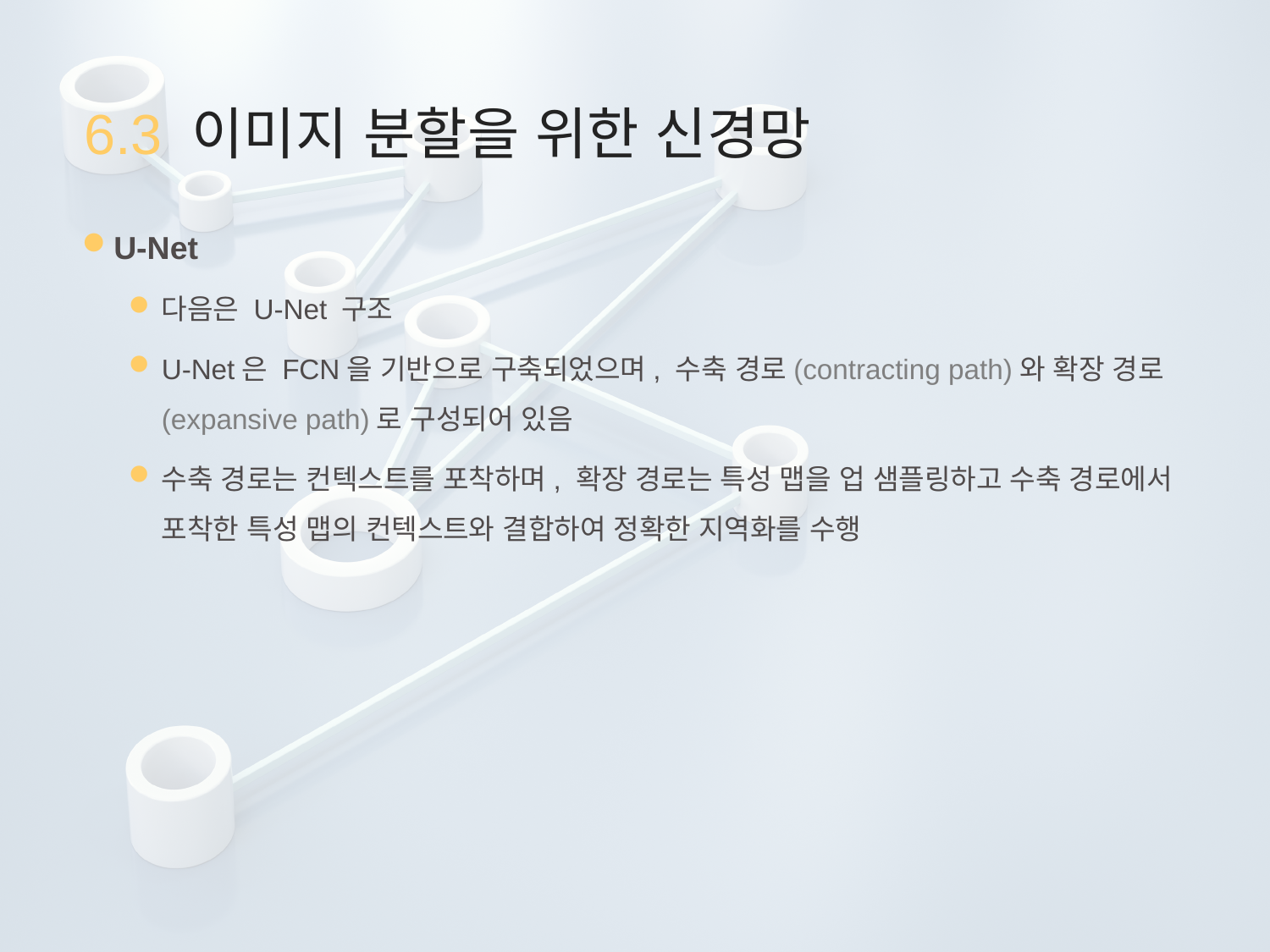

# 6.3 이미지 분할을 위한 신경망
U-Net
다음은 U-Net 구조
U-Net은 FCN을 기반으로 구축되었으며, 수축 경로(contracting path)와 확장 경로(expansive path)로 구성되어 있음
수축 경로는 컨텍스트를 포착하며, 확장 경로는 특성 맵을 업 샘플링하고 수축 경로에서 포착한 특성 맵의 컨텍스트와 결합하여 정확한 지역화를 수행